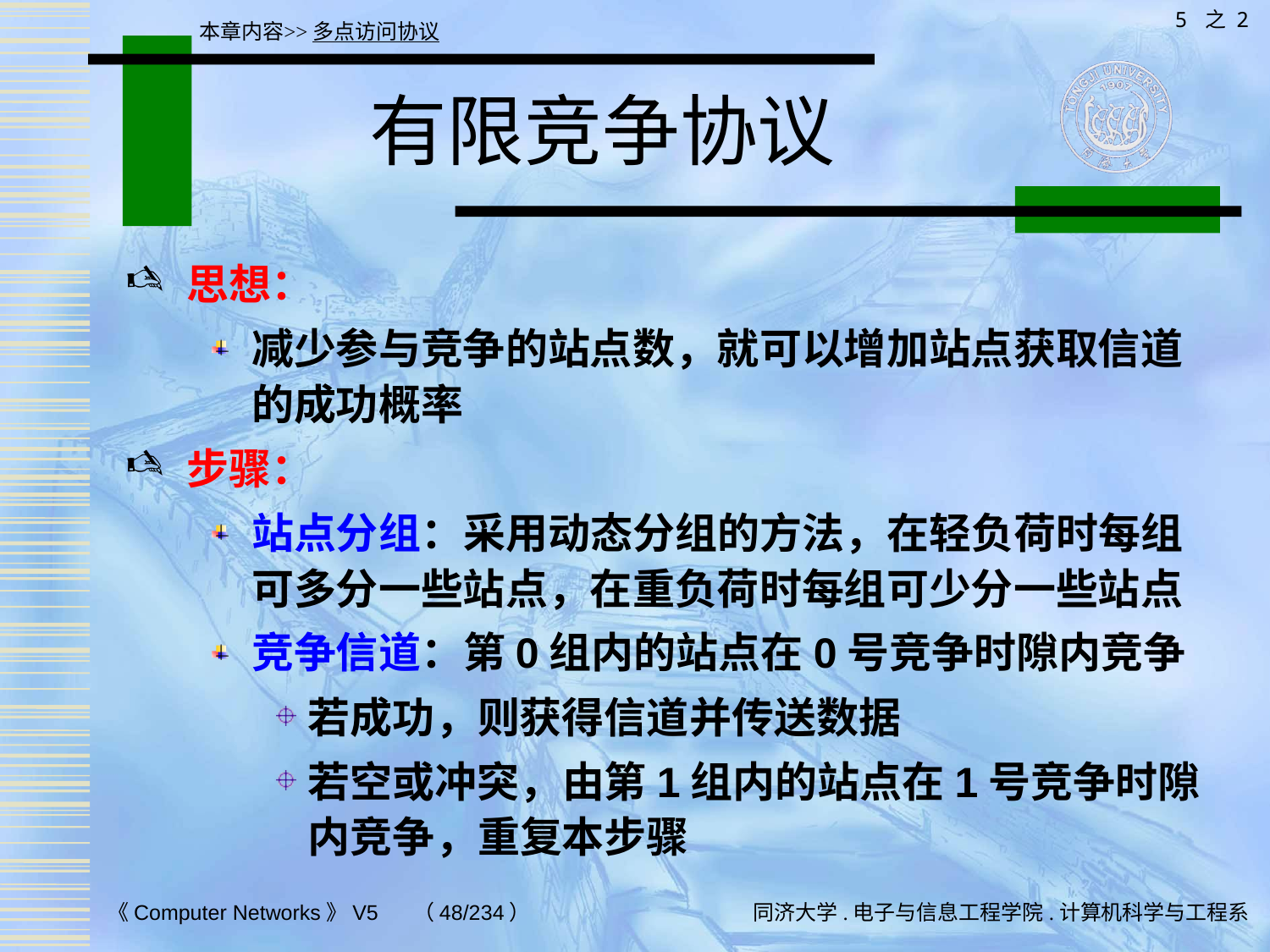

5 之 2
本章内容>>多点访问协议
# 有限竞争协议
思想：
减少参与竞争的站点数，就可以增加站点获取信道的成功概率
步骤：
站点分组：采用动态分组的方法，在轻负荷时每组可多分一些站点，在重负荷时每组可少分一些站点
竞争信道：第0组内的站点在0号竞争时隙内竞争
若成功，则获得信道并传送数据
若空或冲突，由第1组内的站点在1号竞争时隙内竞争，重复本步骤